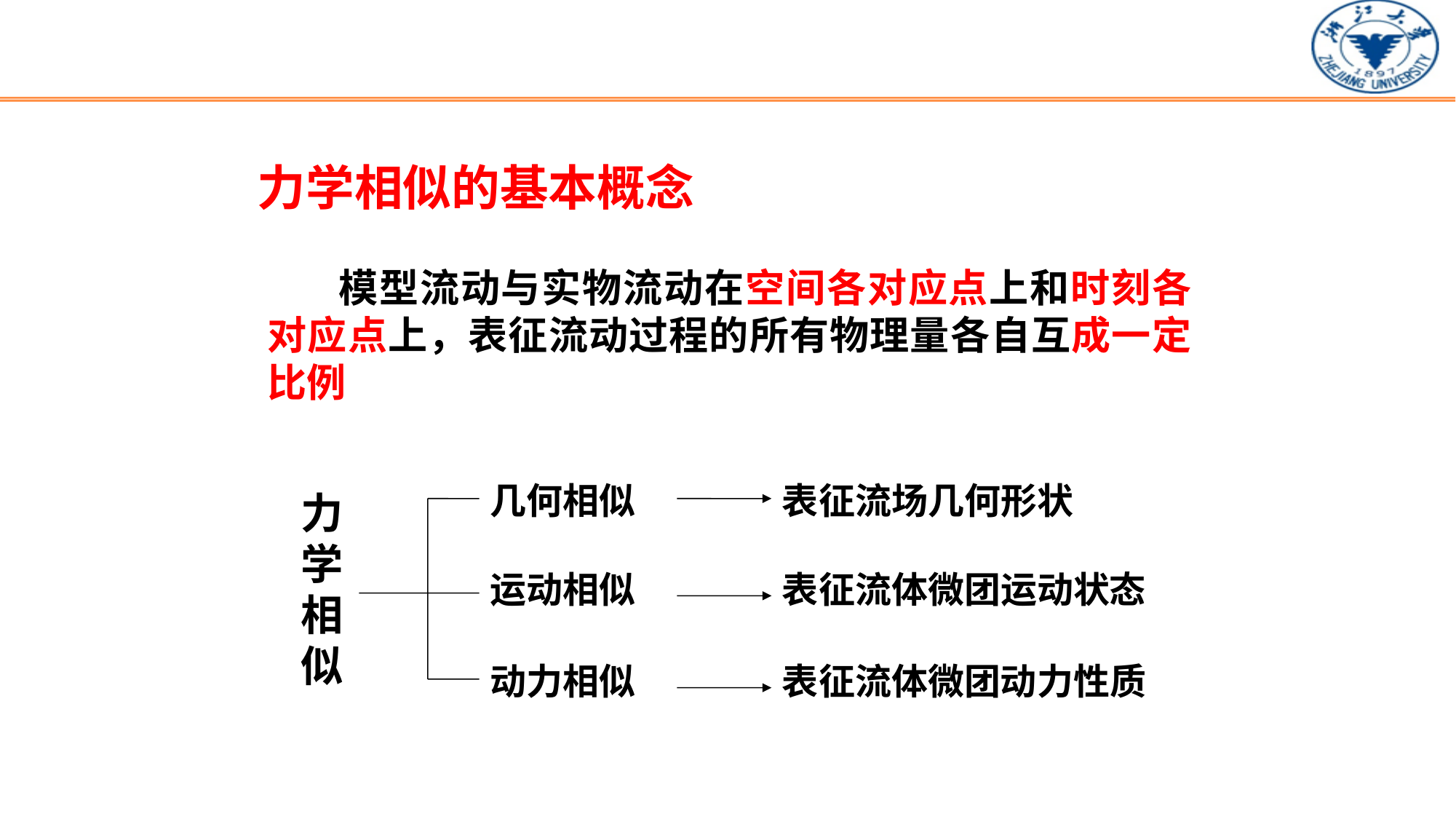

#
力学相似的基本概念
      模型流动与实物流动在空间各对应点上和时刻各对应点上，表征流动过程的所有物理量各自互成一定比例
几何相似
力学相似

运动相似

动力相似

表征流场几何形状

表征流体微团运动状态

表征流体微团动力性质